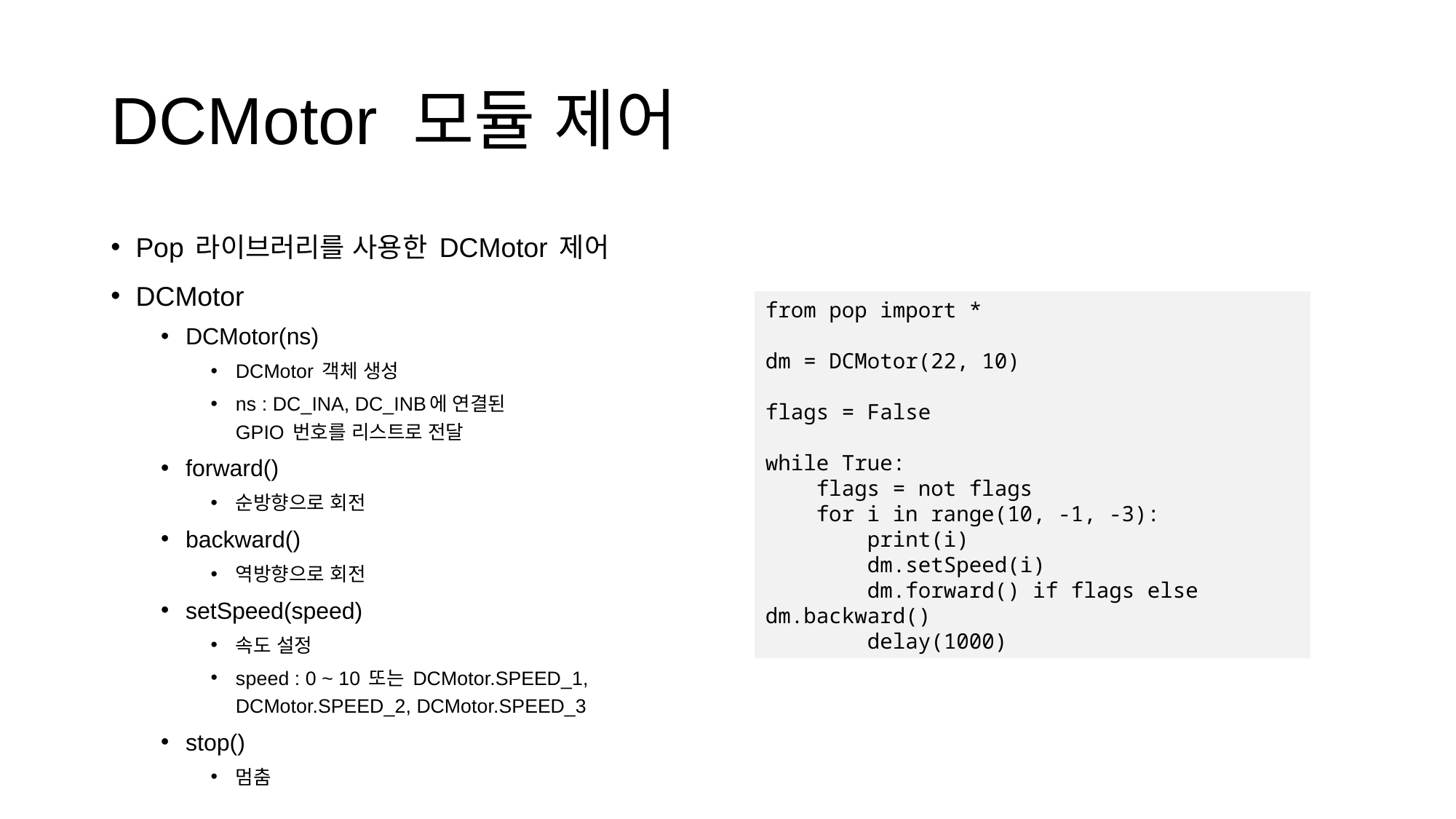

# DCMotor 모듈 제어
Pop 라이브러리를 사용한 DCMotor 제어
DCMotor
DCMotor(ns)
DCMotor 객체 생성
ns : DC_INA, DC_INB에 연결된
GPIO 번호를 리스트로 전달
forward()
순방향으로 회전
backward()
역방향으로 회전
setSpeed(speed)
속도 설정
speed : 0 ~ 10 또는 DCMotor.SPEED_1,
DCMotor.SPEED_2, DCMotor.SPEED_3
stop()
멈춤
from pop import *

dm = DCMotor(22, 10)

flags = False

while True:
    flags = not flags
    for i in range(10, -1, -3):
        print(i)
        dm.setSpeed(i)
        dm.forward() if flags else dm.backward()
        delay(1000)